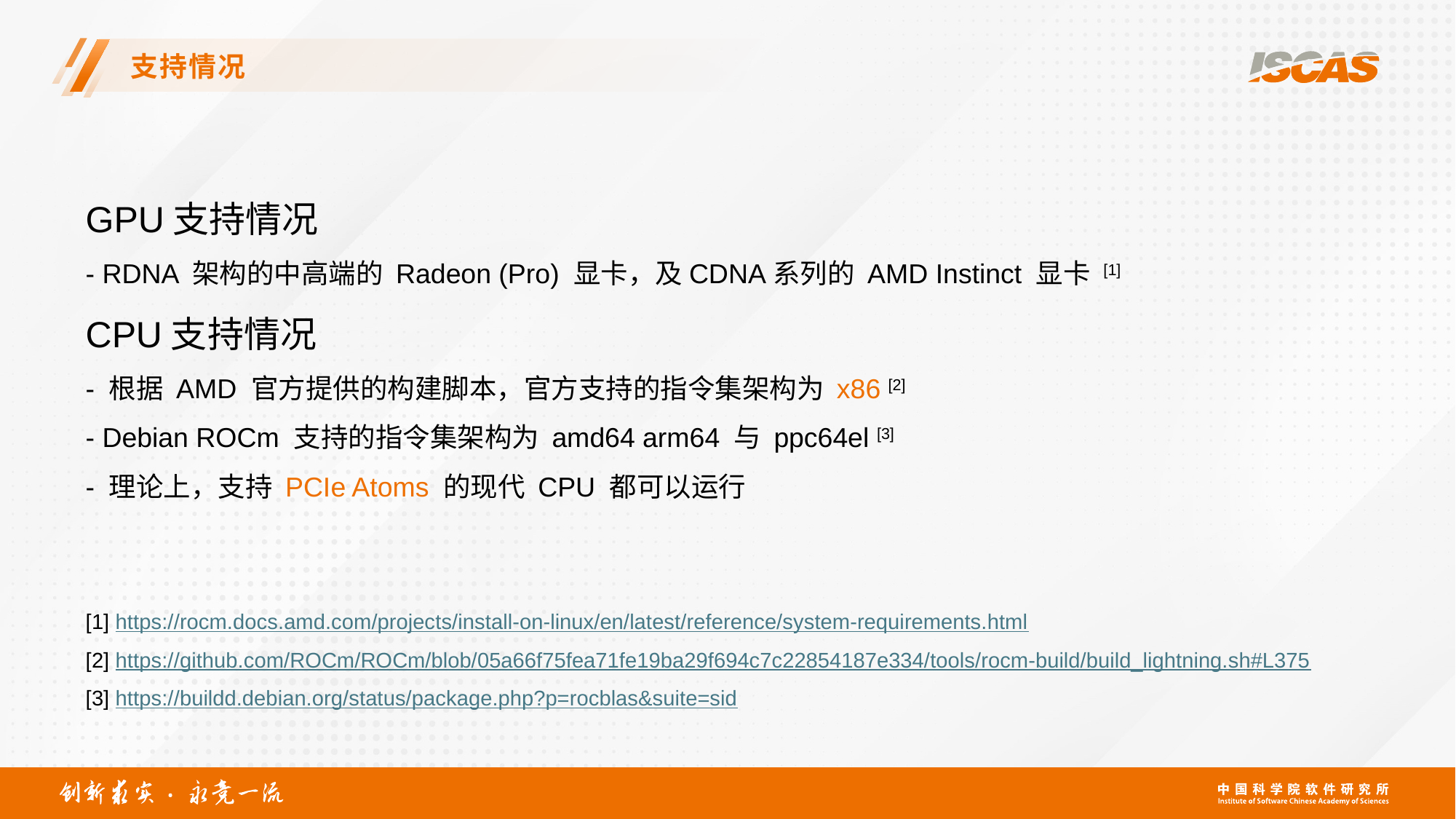

# 支持情况
GPU支持情况
- RDNA 架构的中高端的 Radeon (Pro) 显卡，及CDNA系列的 AMD Instinct 显卡 [1]
CPU支持情况
- 根据 AMD 官方提供的构建脚本，官方支持的指令集架构为 x86 [2]
- Debian ROCm 支持的指令集架构为 amd64 arm64 与 ppc64el [3]
- 理论上，支持 PCIe Atoms 的现代 CPU 都可以运行
[1] https://rocm.docs.amd.com/projects/install-on-linux/en/latest/reference/system-requirements.html
[2] https://github.com/ROCm/ROCm/blob/05a66f75fea71fe19ba29f694c7c22854187e334/tools/rocm-build/build_lightning.sh#L375
[3] https://buildd.debian.org/status/package.php?p=rocblas&suite=sid